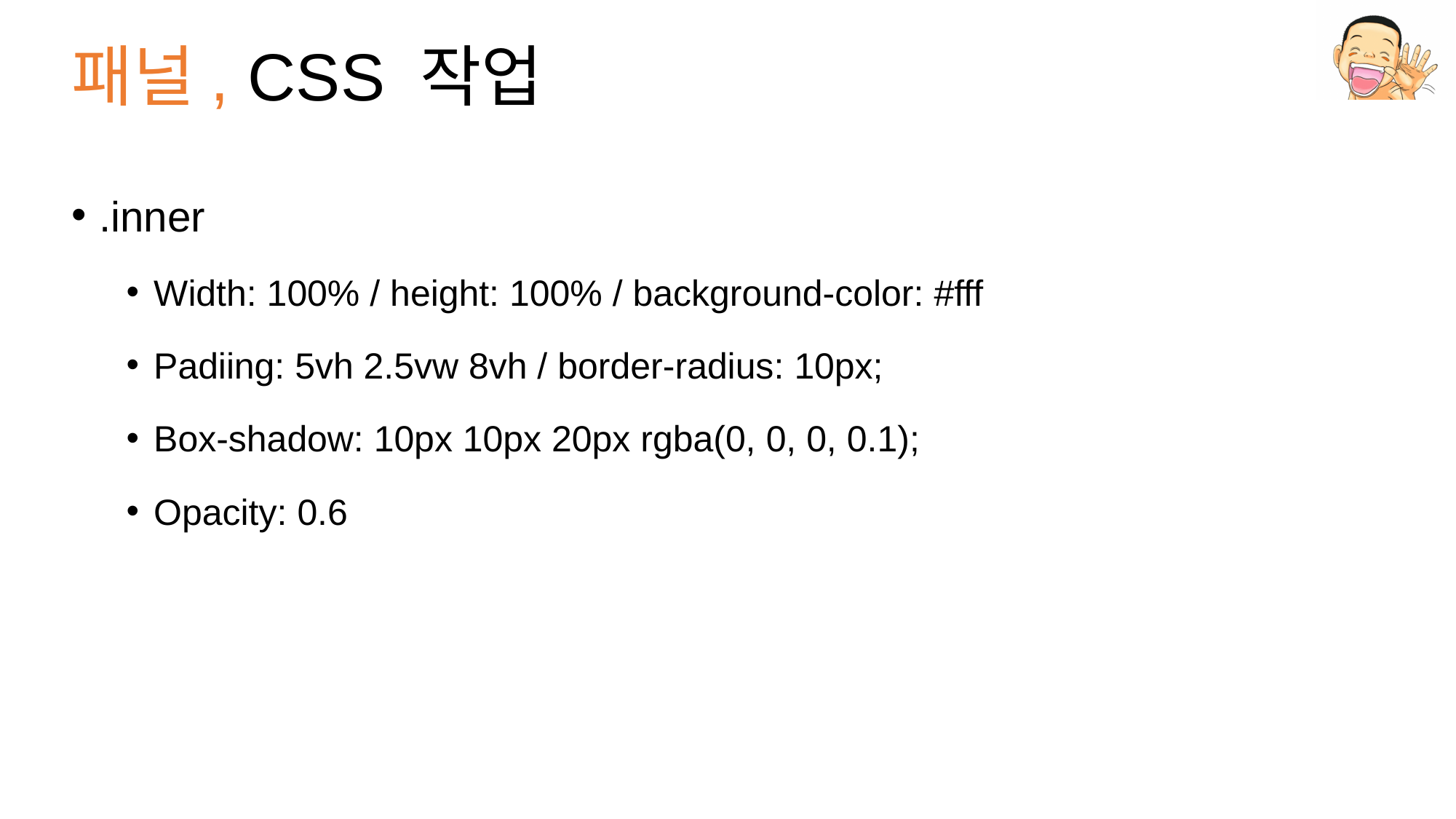

# 패널, CSS 작업
.inner
Width: 100% / height: 100% / background-color: #fff
Padiing: 5vh 2.5vw 8vh / border-radius: 10px;
Box-shadow: 10px 10px 20px rgba(0, 0, 0, 0.1);
Opacity: 0.6